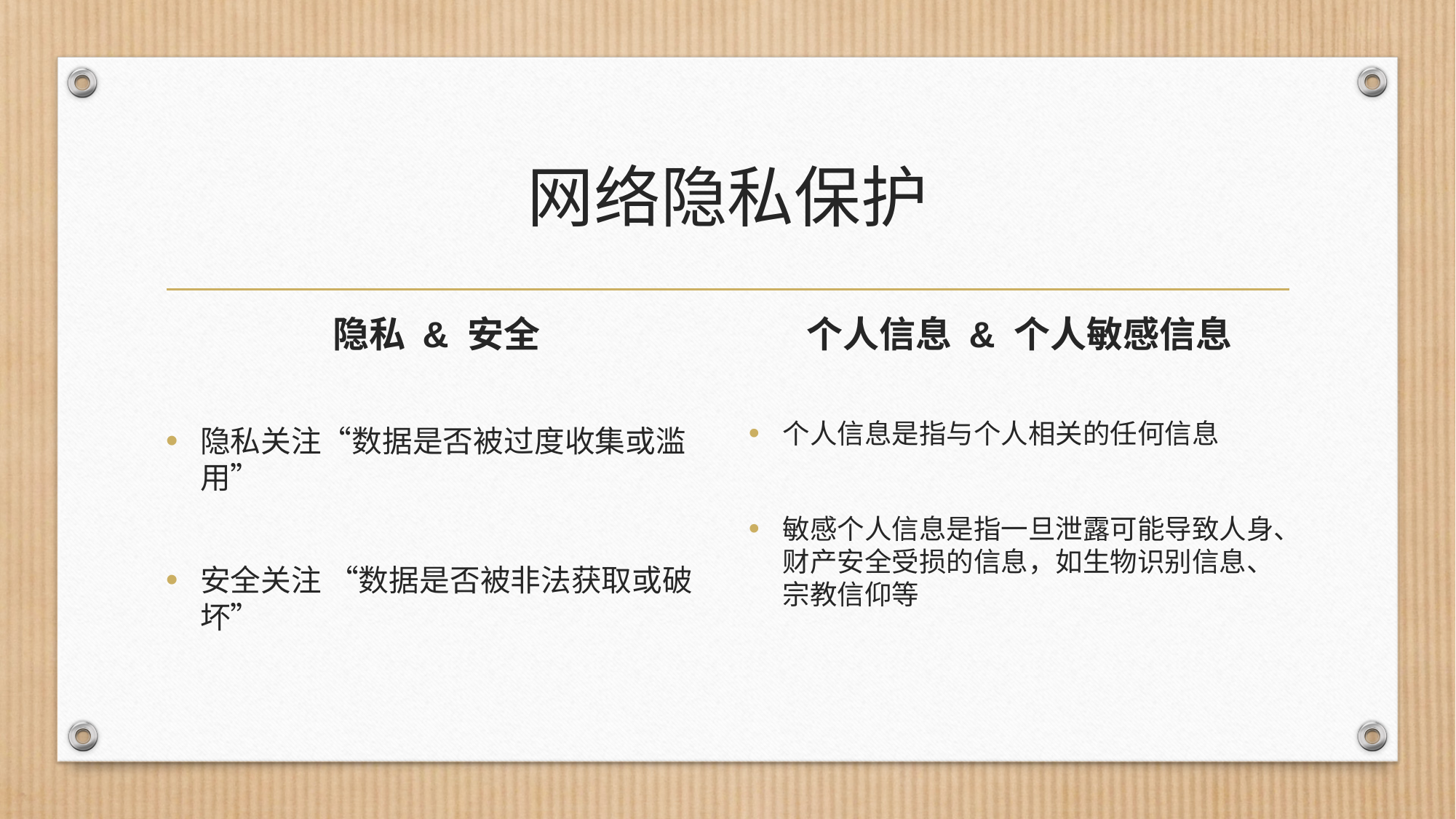

# 网络隐私保护
隐私 & 安全

隐私关注“数据是否被过度收集或滥用”

安全关注 “数据是否被非法获取或破坏”
个人信息 & 个人敏感信息

个人信息是指与个人相关的任何信息

敏感个人信息是指一旦泄露可能导致人身、财产安全受损的信息，如生物识别信息、宗教信仰等